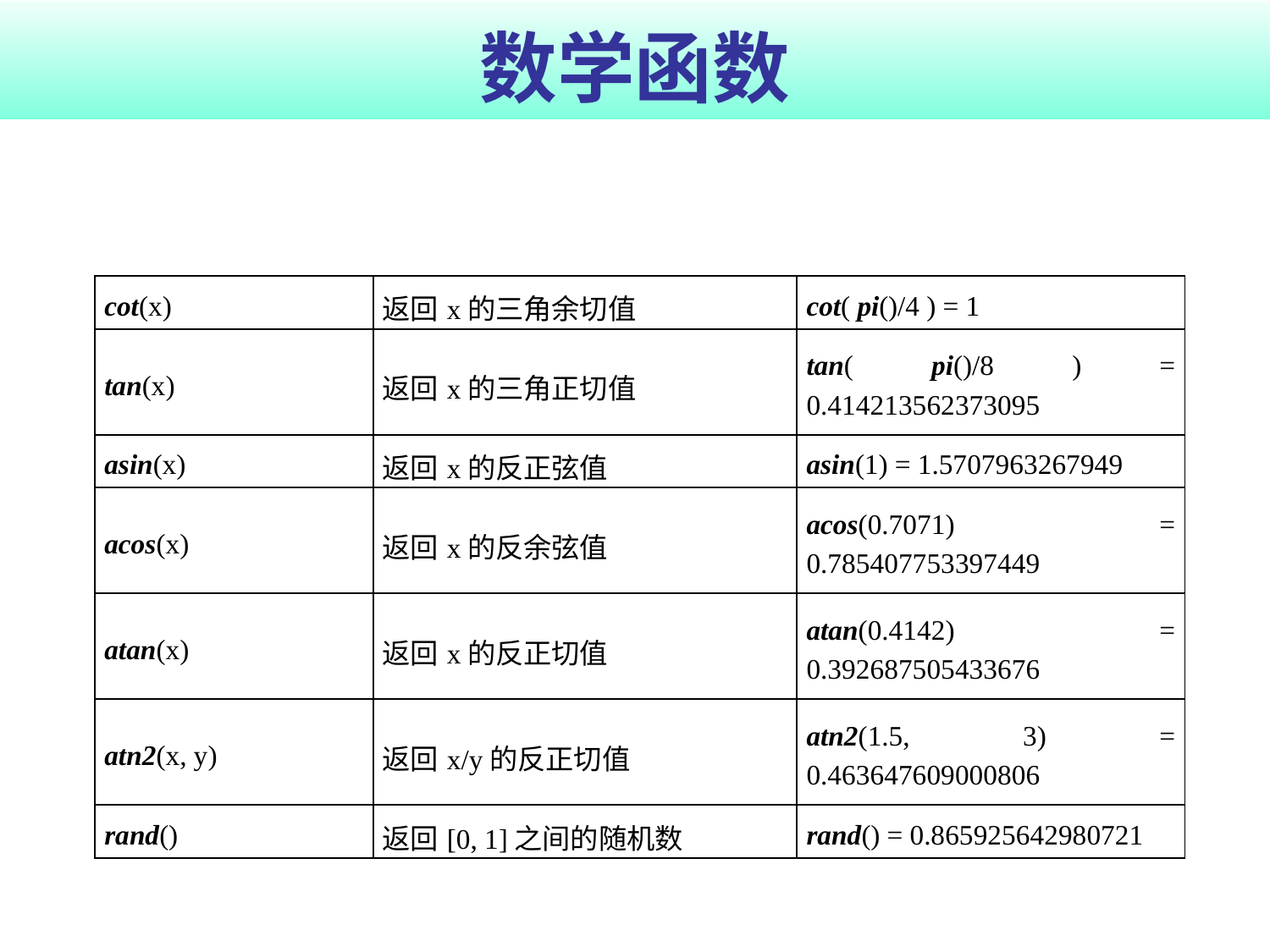

# 数学函数
| cot(x) | 返回x的三角余切值 | cot( pi()/4 ) = 1 |
| --- | --- | --- |
| tan(x) | 返回x的三角正切值 | tan( pi()/8 ) = 0.414213562373095 |
| asin(x) | 返回x的反正弦值 | asin(1) = 1.5707963267949 |
| acos(x) | 返回x的反余弦值 | acos(0.7071) = 0.785407753397449 |
| atan(x) | 返回x的反正切值 | atan(0.4142) = 0.392687505433676 |
| atn2(x, y) | 返回x/y的反正切值 | atn2(1.5, 3) = 0.463647609000806 |
| rand() | 返回[0, 1]之间的随机数 | rand() = 0.865925642980721 |